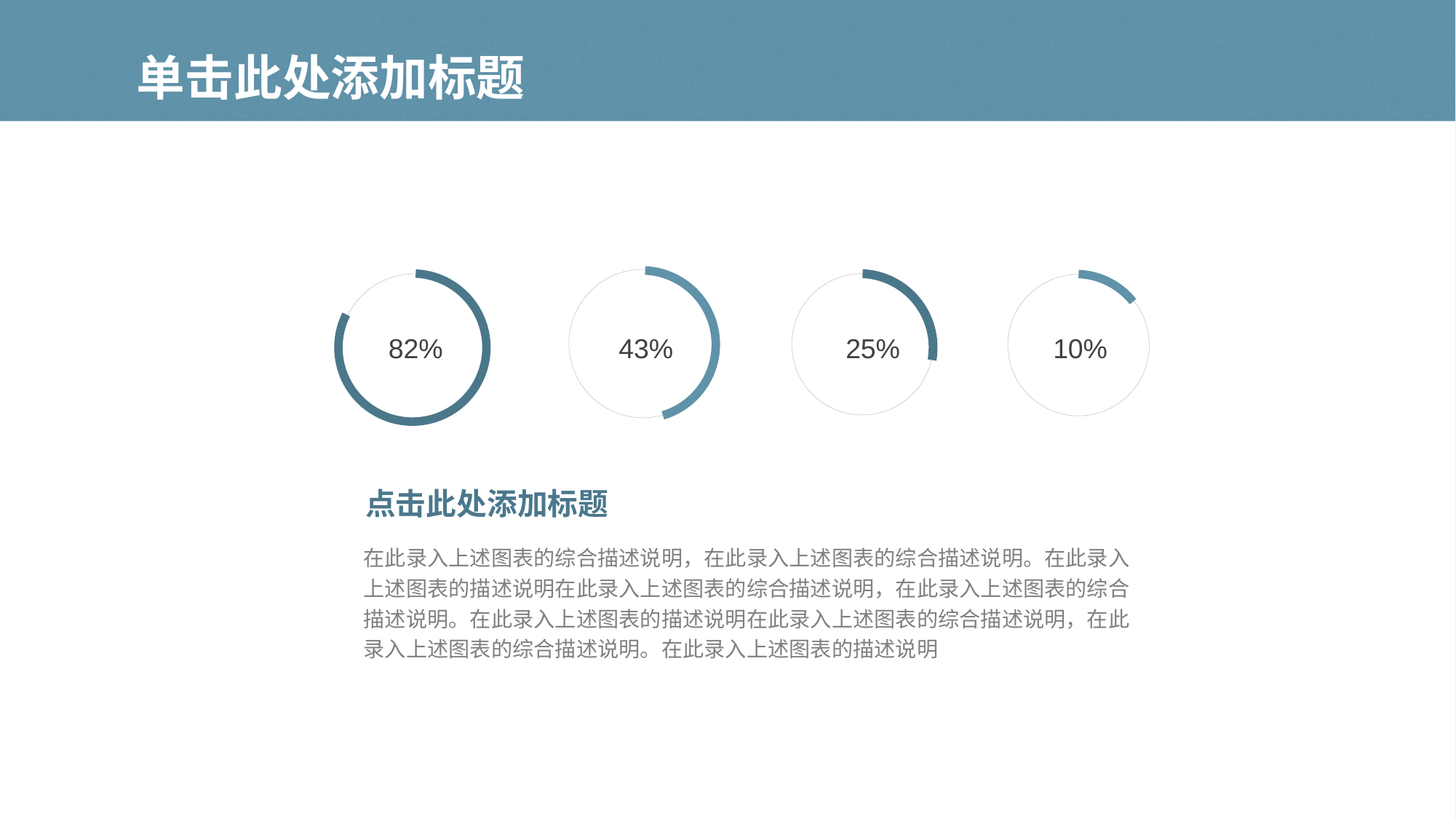

# 单击此处添加标题

82%
43%
25%
10%
点击此处添加标题
在此录入上述图表的综合描述说明，在此录入上述图表的综合描述说明。在此录入上述图表的描述说明在此录入上述图表的综合描述说明，在此录入上述图表的综合描述说明。在此录入上述图表的描述说明在此录入上述图表的综合描述说明，在此录入上述图表的综合描述说明。在此录入上述图表的描述说明